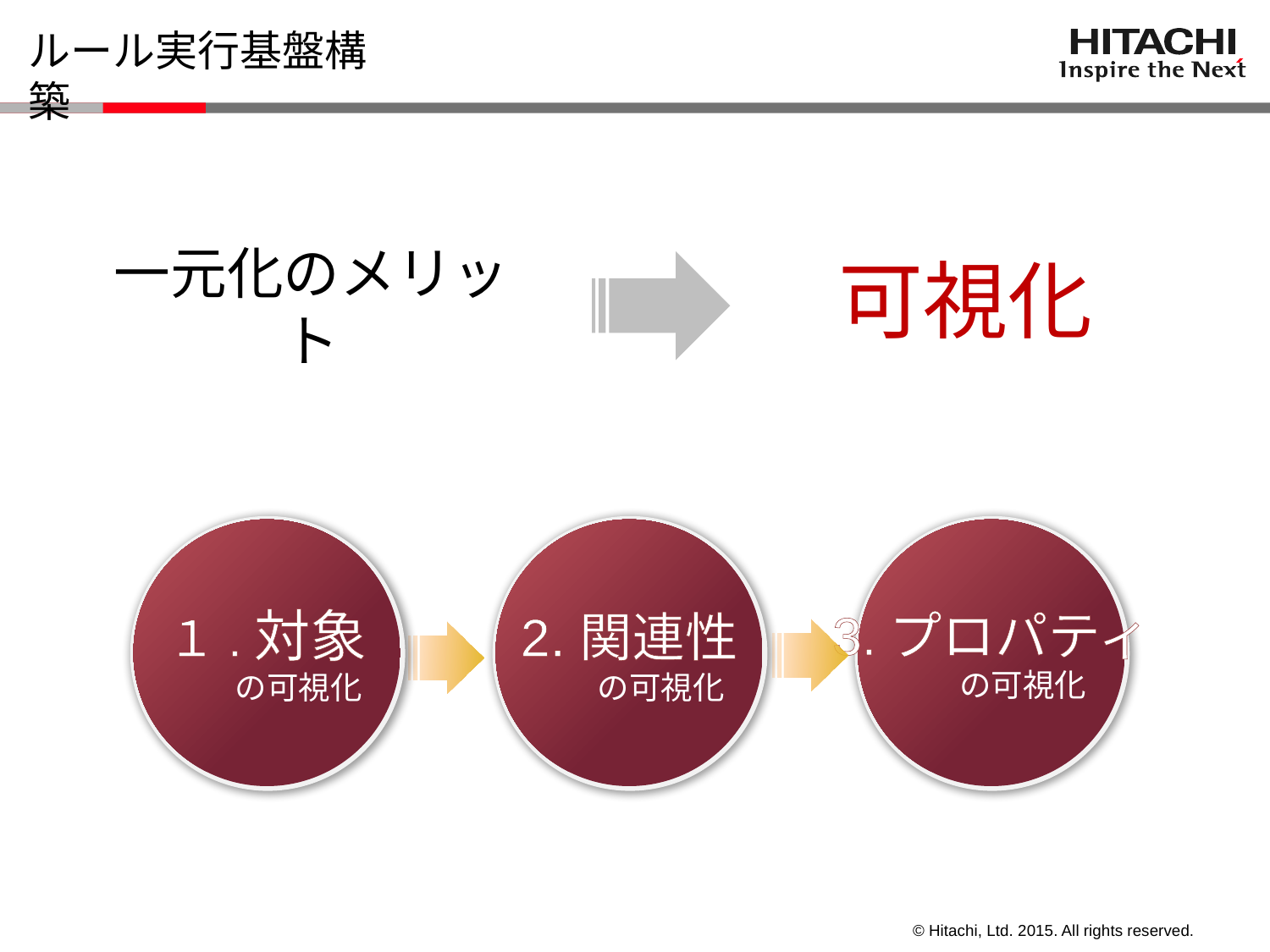

# ルール実行基盤構築
可視化
一元化のメリット

１.対象
　　の可視化

2.関連性
　　の可視化

3.プロパティ
　　の可視化